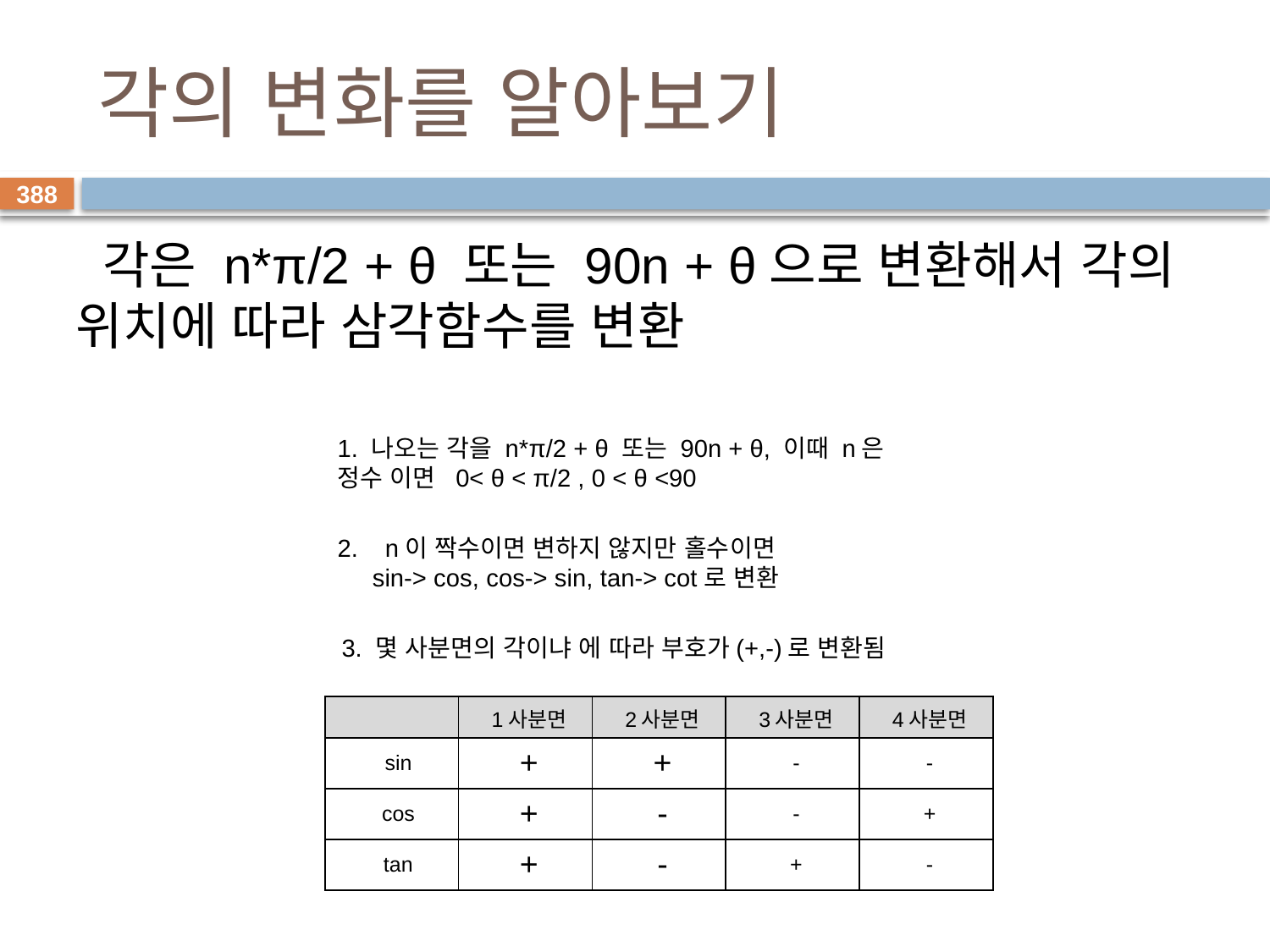

# 각의 변화를 알아보기
388
 각은 n*π/2 + θ 또는 90n + θ으로 변환해서 각의 위치에 따라 삼각함수를 변환
1. 나오는 각을 n*π/2 + θ 또는 90n + θ, 이때 n은 정수 이면  0< θ < π/2 , 0 < θ <90
n이 짝수이면 변하지 않지만 홀수이면
     sin-> cos, cos-> sin, tan-> cot로 변환
3. 몇 사분면의 각이냐 에 따라 부호가(+,-)로 변환됨
|  | 1사분면 | 2사분면 | 3사분면 | 4사분면 |
| --- | --- | --- | --- | --- |
| sin | + | + | - | - |
| cos | + | - | - | + |
| tan | + | - | + | - |